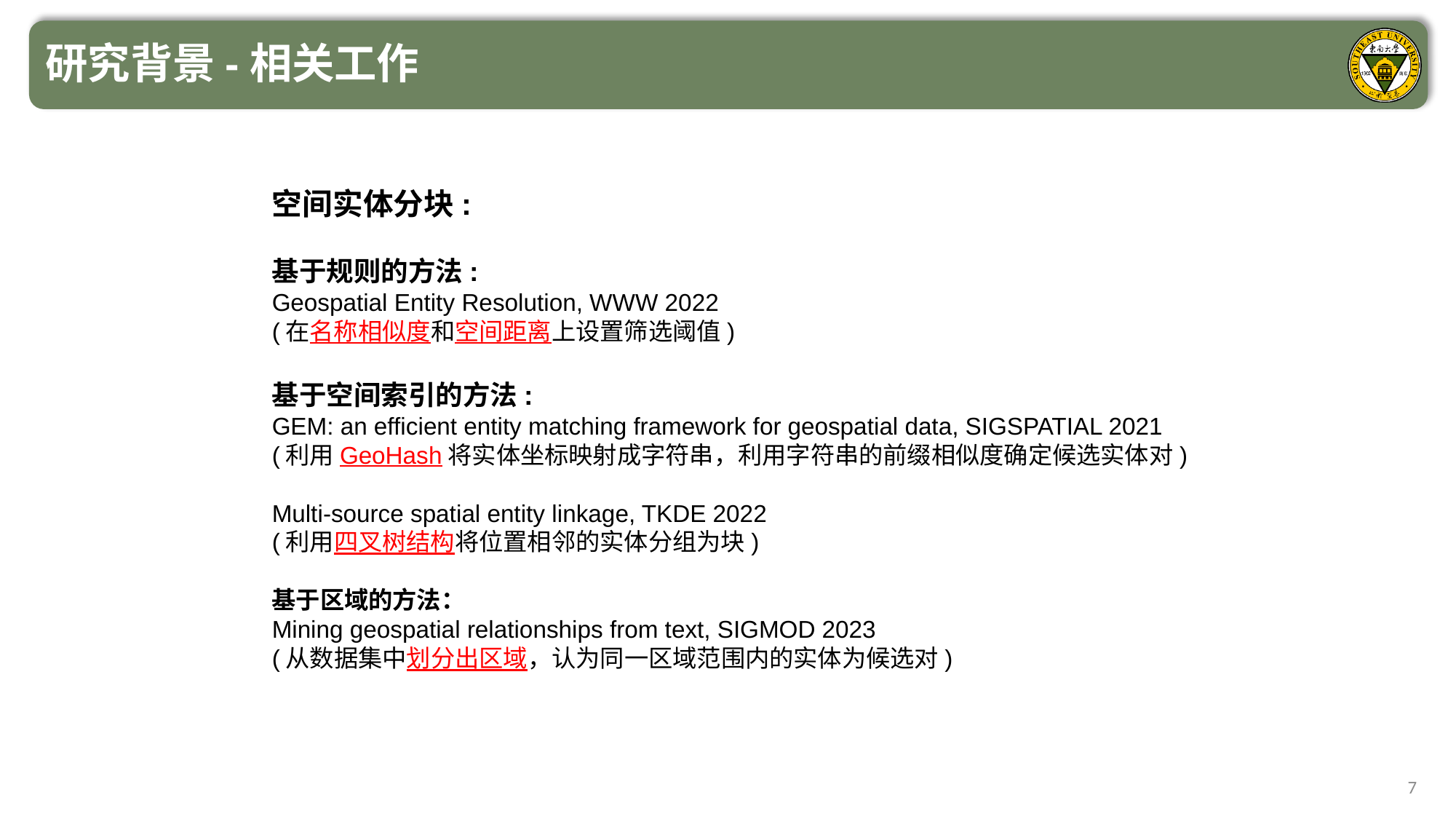

研究背景-相关工作
空间实体分块:

基于规则的方法:
Geospatial Entity Resolution, WWW 2022
(在名称相似度和空间距离上设置筛选阈值)

基于空间索引的方法:
GEM: an efficient entity matching framework for geospatial data, SIGSPATIAL 2021
(利用GeoHash将实体坐标映射成字符串，利用字符串的前缀相似度确定候选实体对)

Multi-source spatial entity linkage, TKDE 2022
(利用四叉树结构将位置相邻的实体分组为块)

基于区域的方法：
Mining geospatial relationships from text, SIGMOD 2023
(从数据集中划分出区域，认为同一区域范围内的实体为候选对)

7